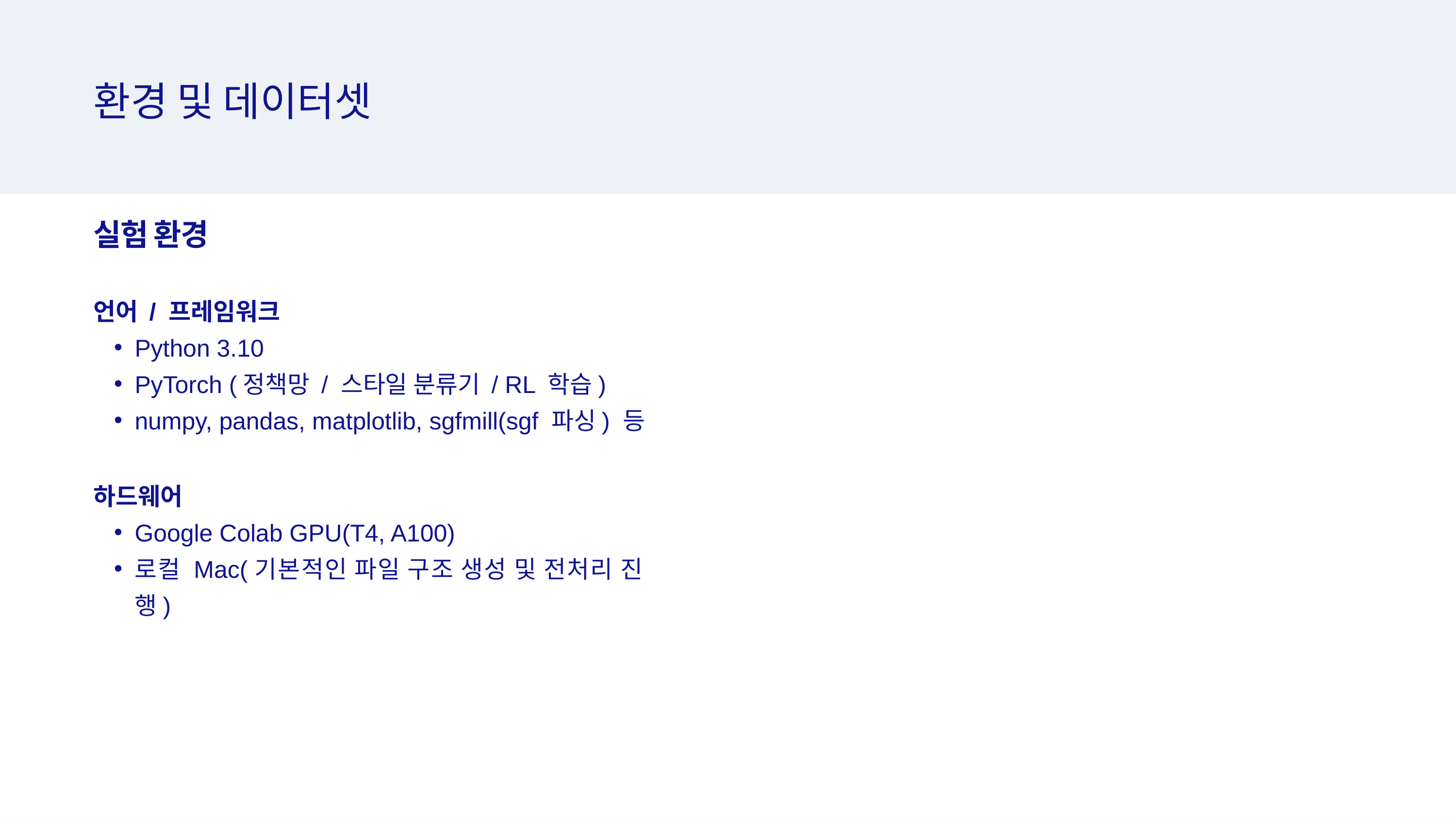

환경 및 데이터셋

실험 환경

언어 / 프레임워크
Python 3.10
PyTorch (정책망 / 스타일 분류기 / RL 학습)
numpy, pandas, matplotlib, sgfmill(sgf 파싱) 등
하드웨어
Google Colab GPU(T4, A100)
로컬 Mac(기본적인 파일 구조 생성 및 전처리 진행)